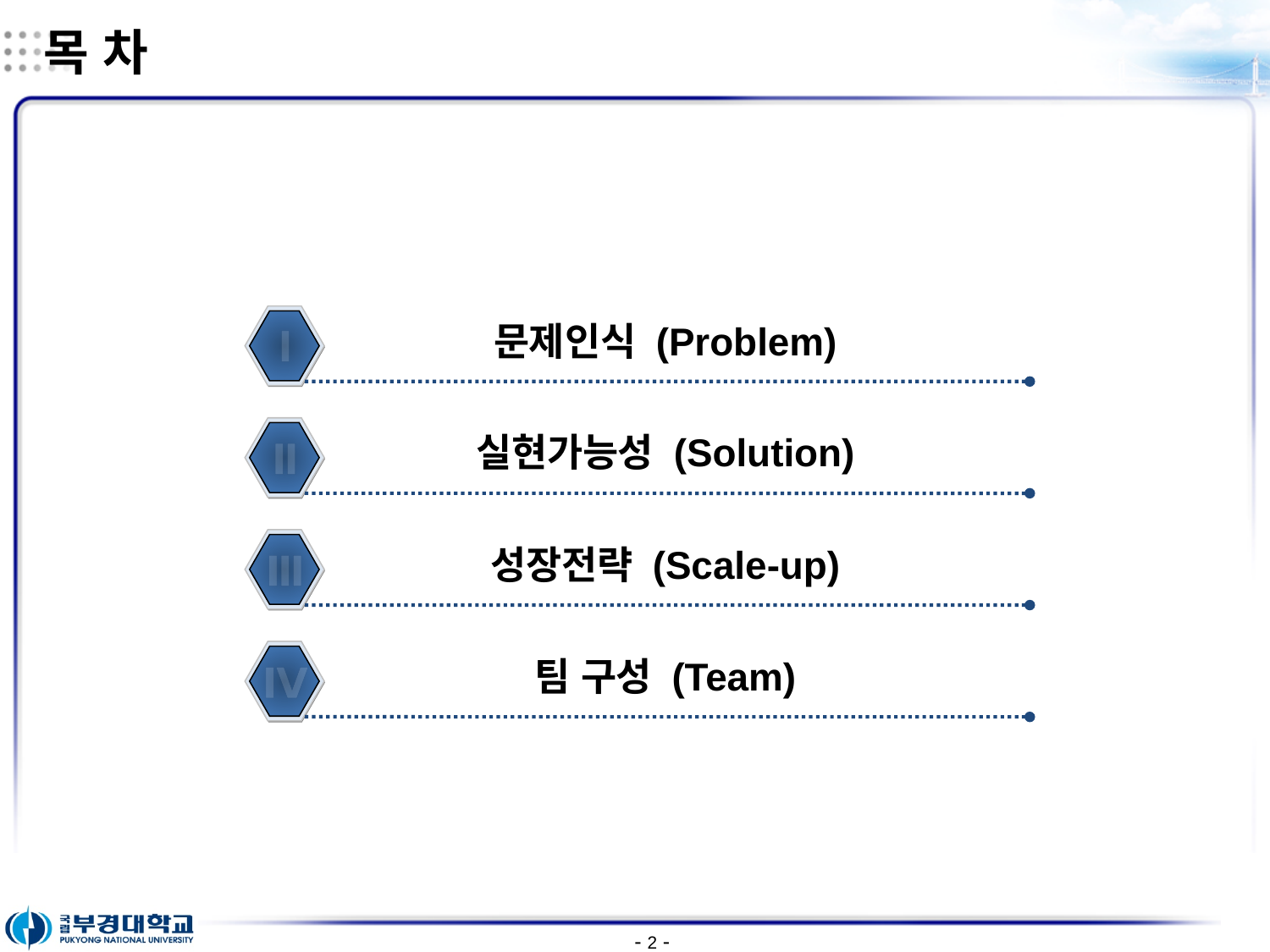

목 차

Ⅰ
문제인식 (Problem)

Ⅱ
실현가능성 (Solution)

Ⅲ
성장전략 (Scale-up)

Ⅳ
팀 구성 (Team)